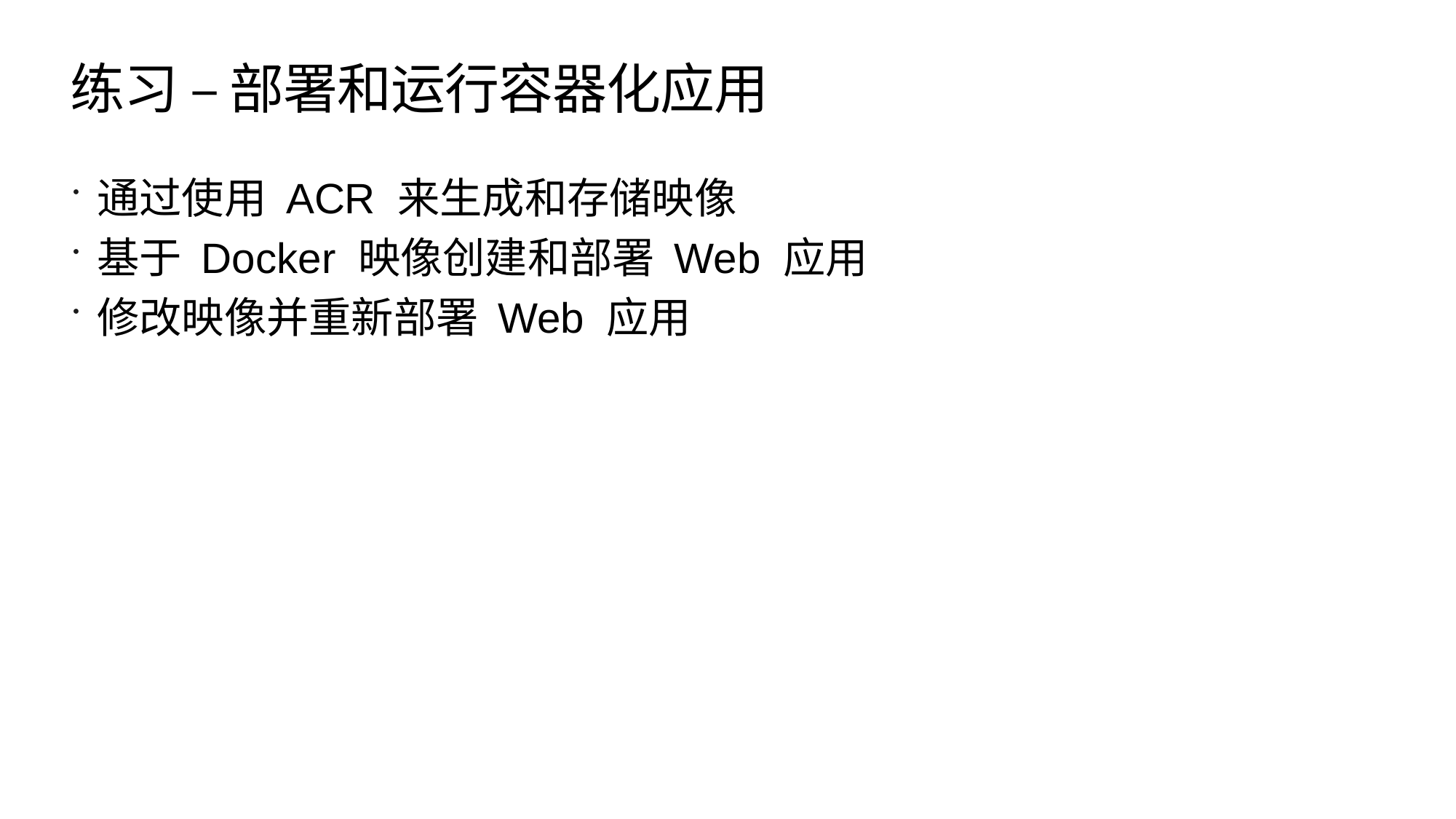

# 练习 – 部署和运行容器化应用
通过使用 ACR 来生成和存储映像
基于 Docker 映像创建和部署 Web 应用
修改映像并重新部署 Web 应用